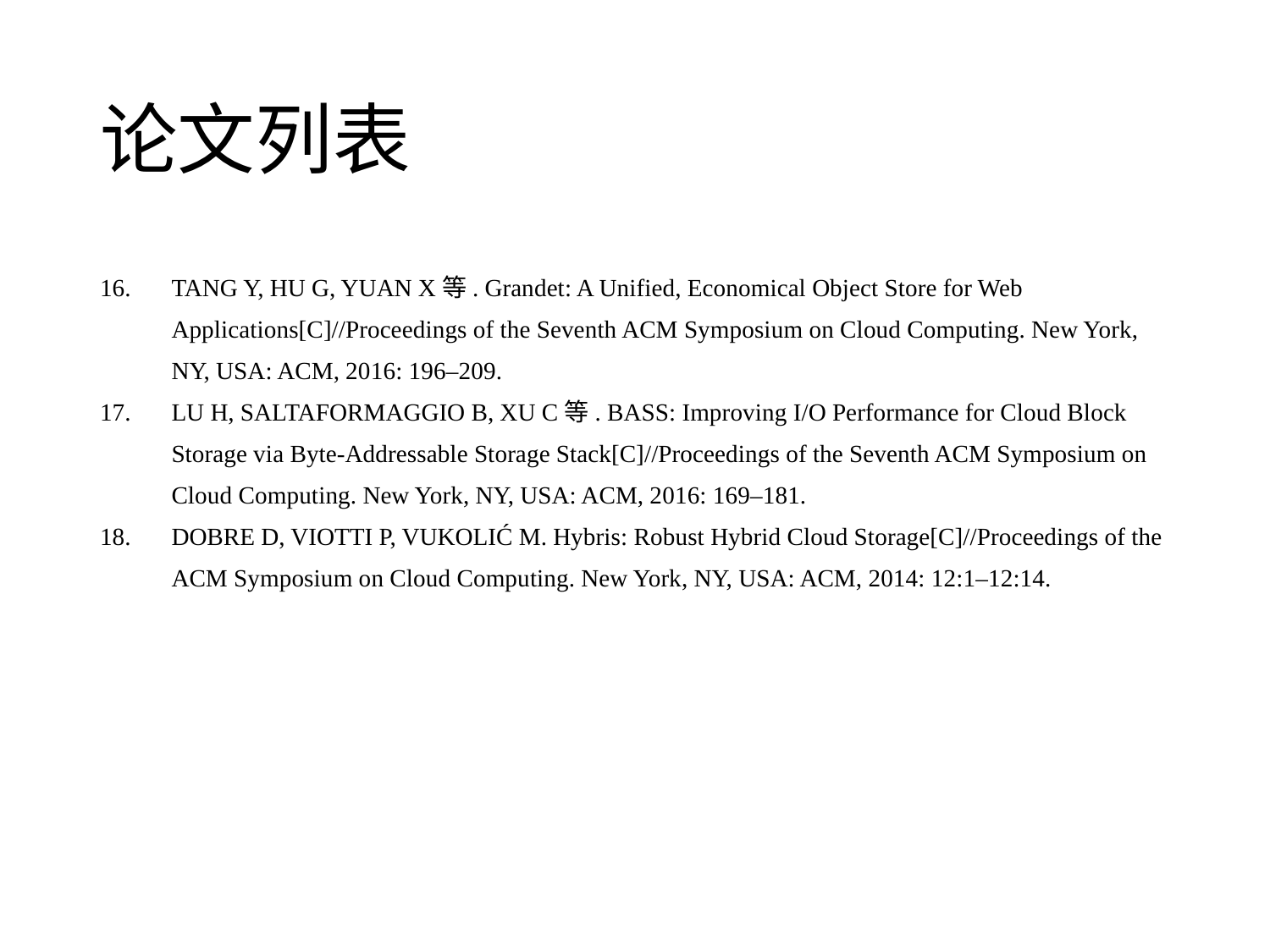

# 论文列表
TANG Y, HU G, YUAN X等. Grandet: A Unified, Economical Object Store for Web Applications[C]//Proceedings of the Seventh ACM Symposium on Cloud Computing. New York, NY, USA: ACM, 2016: 196–209.
LU H, SALTAFORMAGGIO B, XU C等. BASS: Improving I/O Performance for Cloud Block Storage via Byte-Addressable Storage Stack[C]//Proceedings of the Seventh ACM Symposium on Cloud Computing. New York, NY, USA: ACM, 2016: 169–181.
DOBRE D, VIOTTI P, VUKOLIĆ M. Hybris: Robust Hybrid Cloud Storage[C]//Proceedings of the ACM Symposium on Cloud Computing. New York, NY, USA: ACM, 2014: 12:1–12:14.